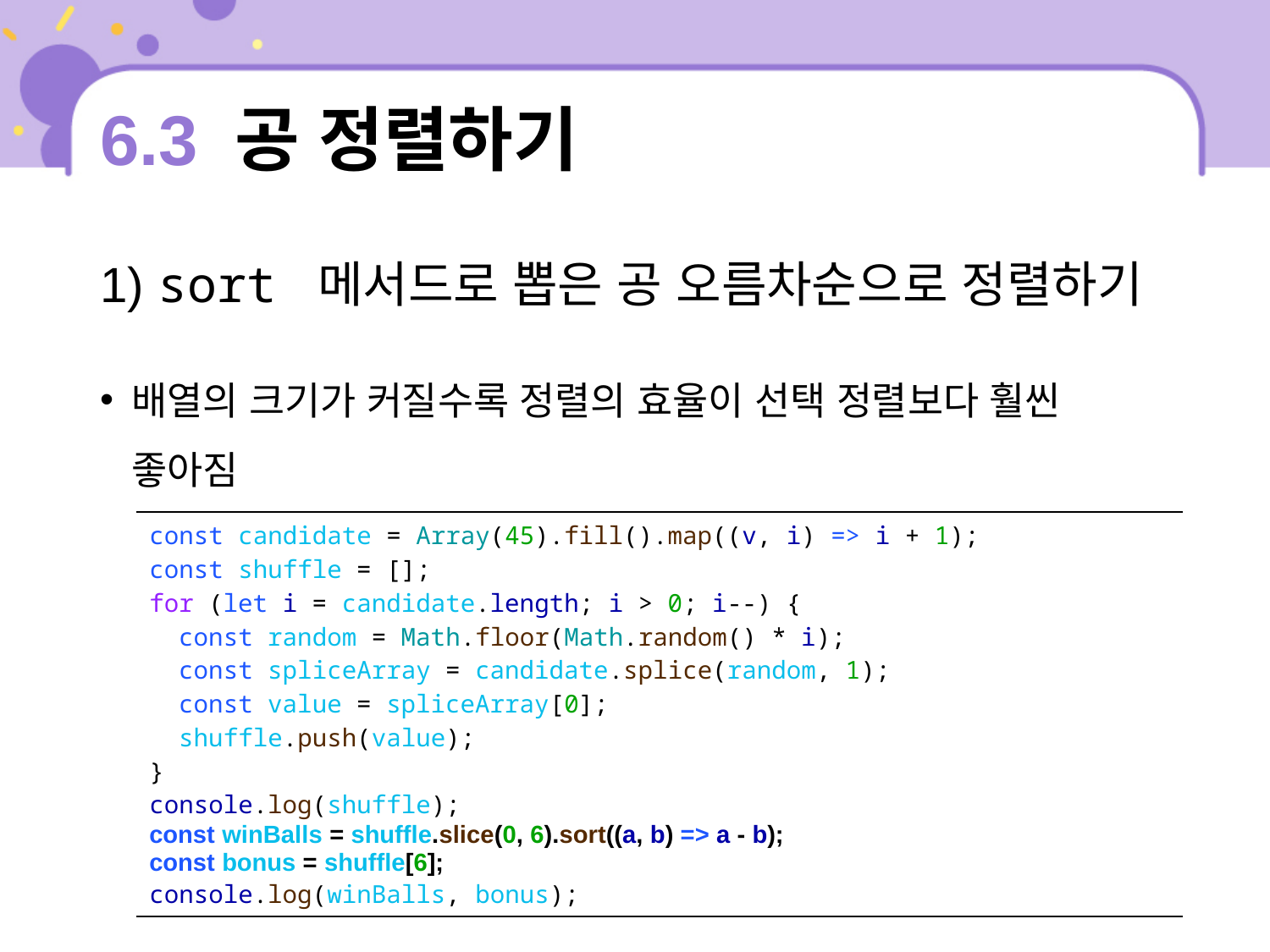

# 6.3 공 정렬하기
1) sort 메서드로 뽑은 공 오름차순으로 정렬하기
배열의 크기가 커질수록 정렬의 효율이 선택 정렬보다 훨씬 좋아짐
| const candidate = Array(45).fill().map((v, i) => i + 1); const shuffle = []; for (let i = candidate.length; i > 0; i--) { const random = Math.floor(Math.random() \* i); const spliceArray = candidate.splice(random, 1); const value = spliceArray[0]; shuffle.push(value); } console.log(shuffle); const winBalls = shuffle.slice(0, 6).sort((a, b) => a - b); const bonus = shuffle[6]; console.log(winBalls, bonus); |
| --- |